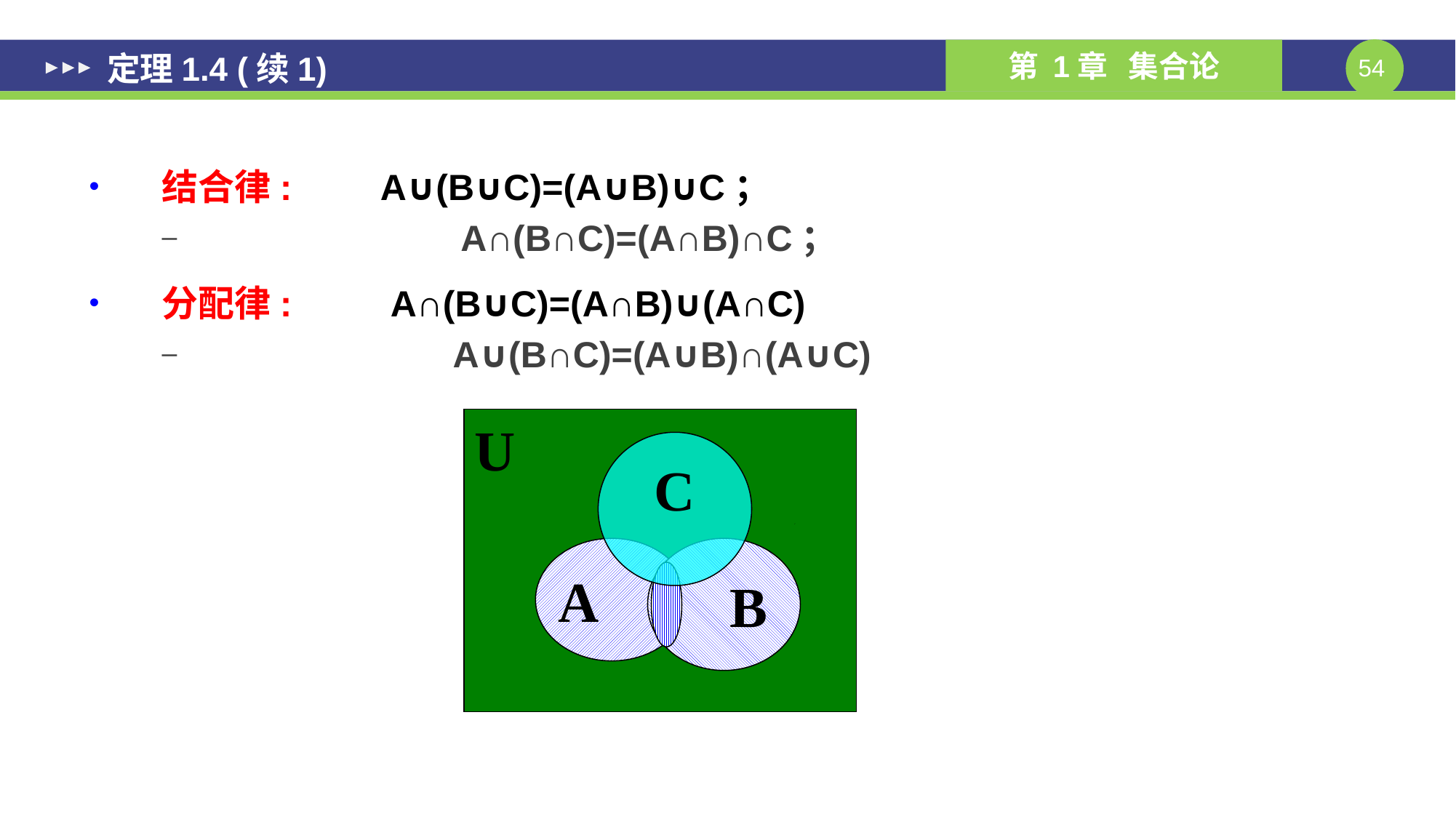

# 定理1.4 (续1)
结合律: 	A∪(B∪C)=(A∪B)∪C；
	 	 A∩(B∩C)=(A∩B)∩C；
分配律:	 A∩(B∪C)=(A∩B)∪(A∩C)
		A∪(B∩C)=(A∪B)∩(A∪C)
U

C

A
B